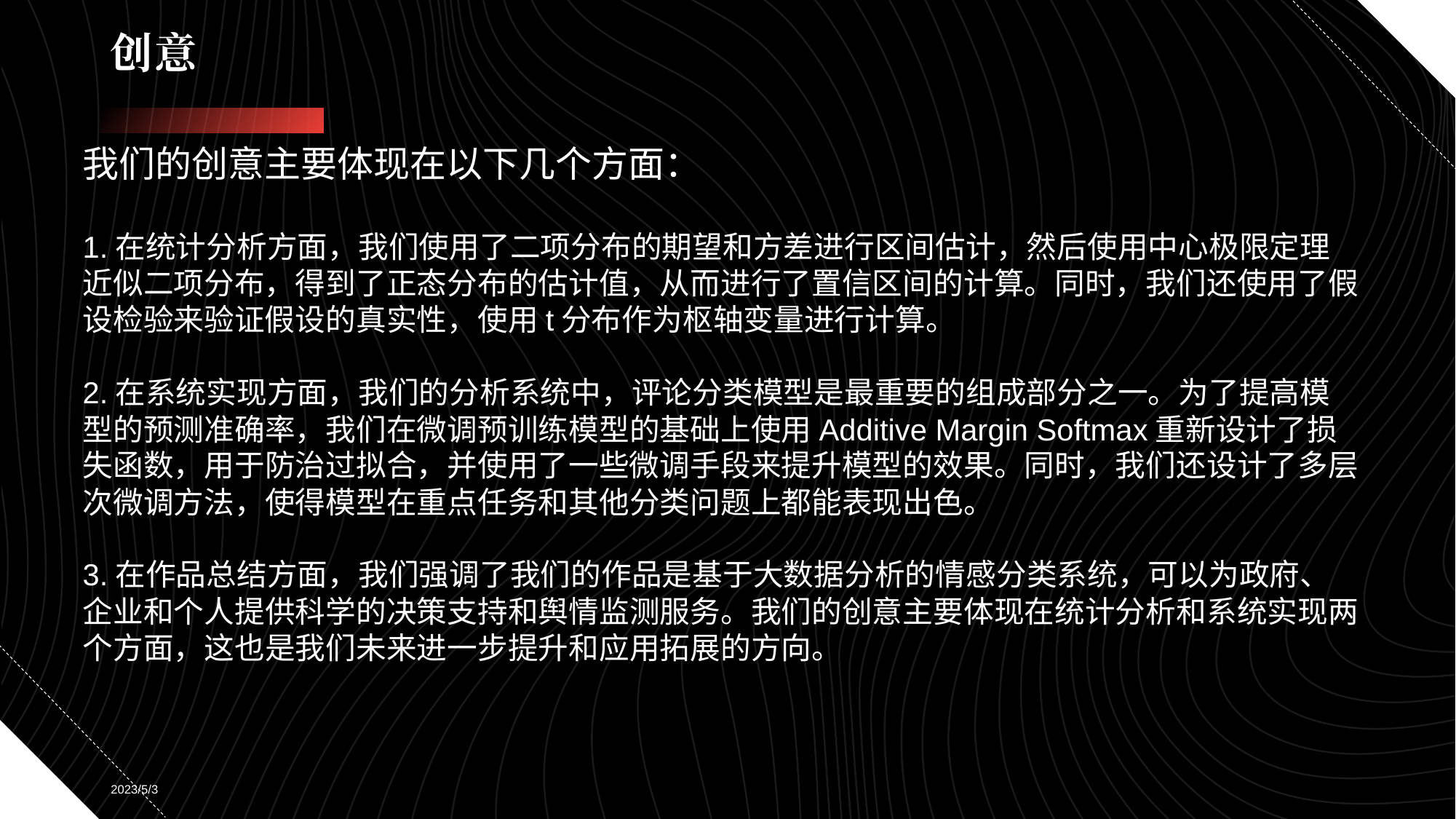

# 创意
我们的创意主要体现在以下几个方面：

1.在统计分析方面，我们使用了二项分布的期望和方差进行区间估计，然后使用中心极限定理近似二项分布，得到了正态分布的估计值，从而进行了置信区间的计算。同时，我们还使用了假设检验来验证假设的真实性，使用t分布作为枢轴变量进行计算。

2.在系统实现方面，我们的分析系统中，评论分类模型是最重要的组成部分之一。为了提高模型的预测准确率，我们在微调预训练模型的基础上使用Additive Margin Softmax重新设计了损失函数，用于防治过拟合，并使用了一些微调手段来提升模型的效果。同时，我们还设计了多层次微调方法，使得模型在重点任务和其他分类问题上都能表现出色。

3.在作品总结方面，我们强调了我们的作品是基于大数据分析的情感分类系统，可以为政府、企业和个人提供科学的决策支持和舆情监测服务。我们的创意主要体现在统计分析和系统实现两个方面，这也是我们未来进一步提升和应用拓展的方向。
2023/5/3